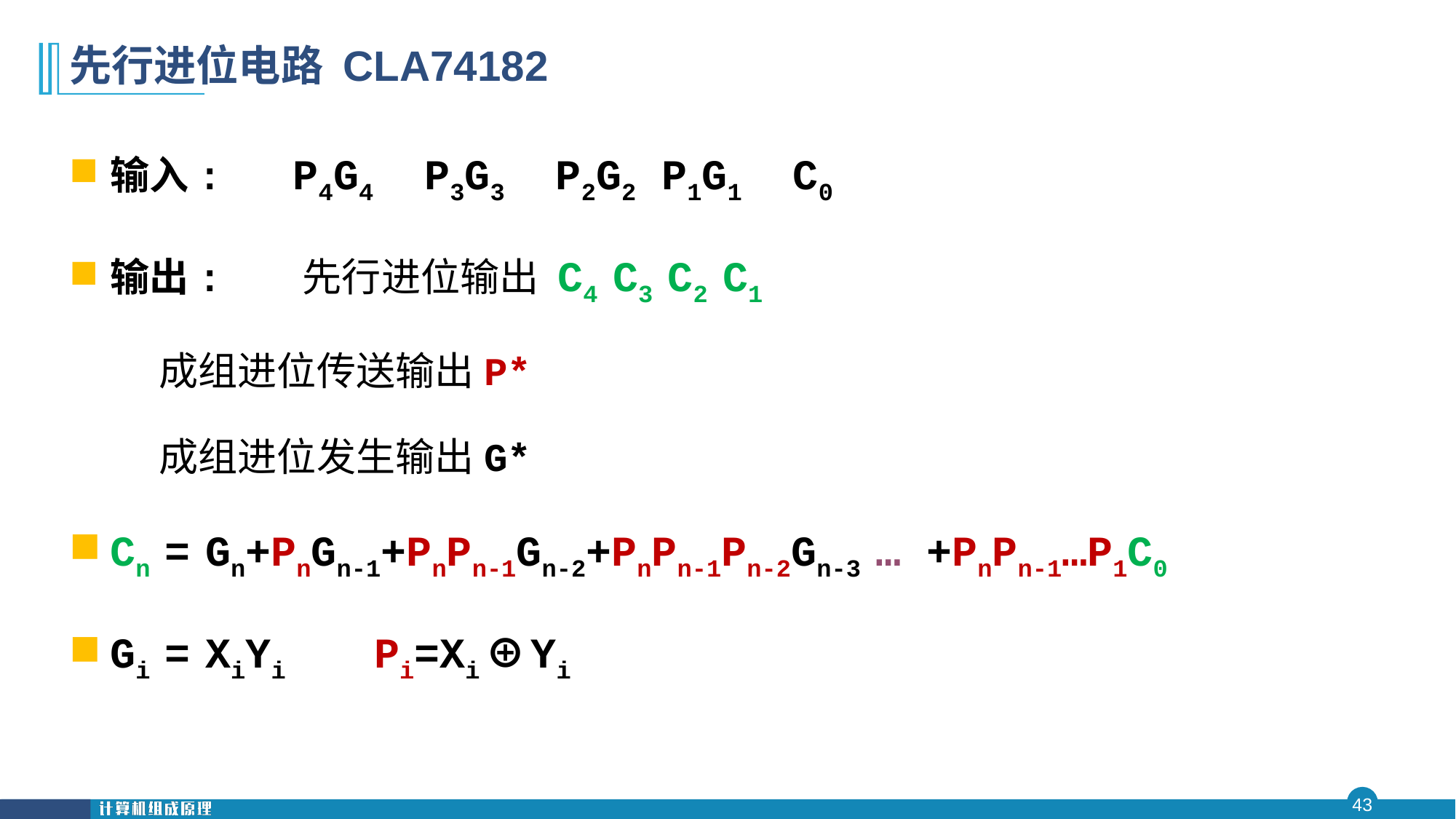

# 先行进位电路 CLA74182
输入:   P4G4  P3G3  P2G2 P1G1  C0
输出:   先行进位输出 C4 C3 C2 C1
         成组进位传送输出P*
         成组进位发生输出G*
Cn = Gn+PnGn-1+PnPn-1Gn-2+PnPn-1Pn-2Gn-3 … +PnPn-1…P1C0
Gi = XiYi      Pi=Xi⊕Yi